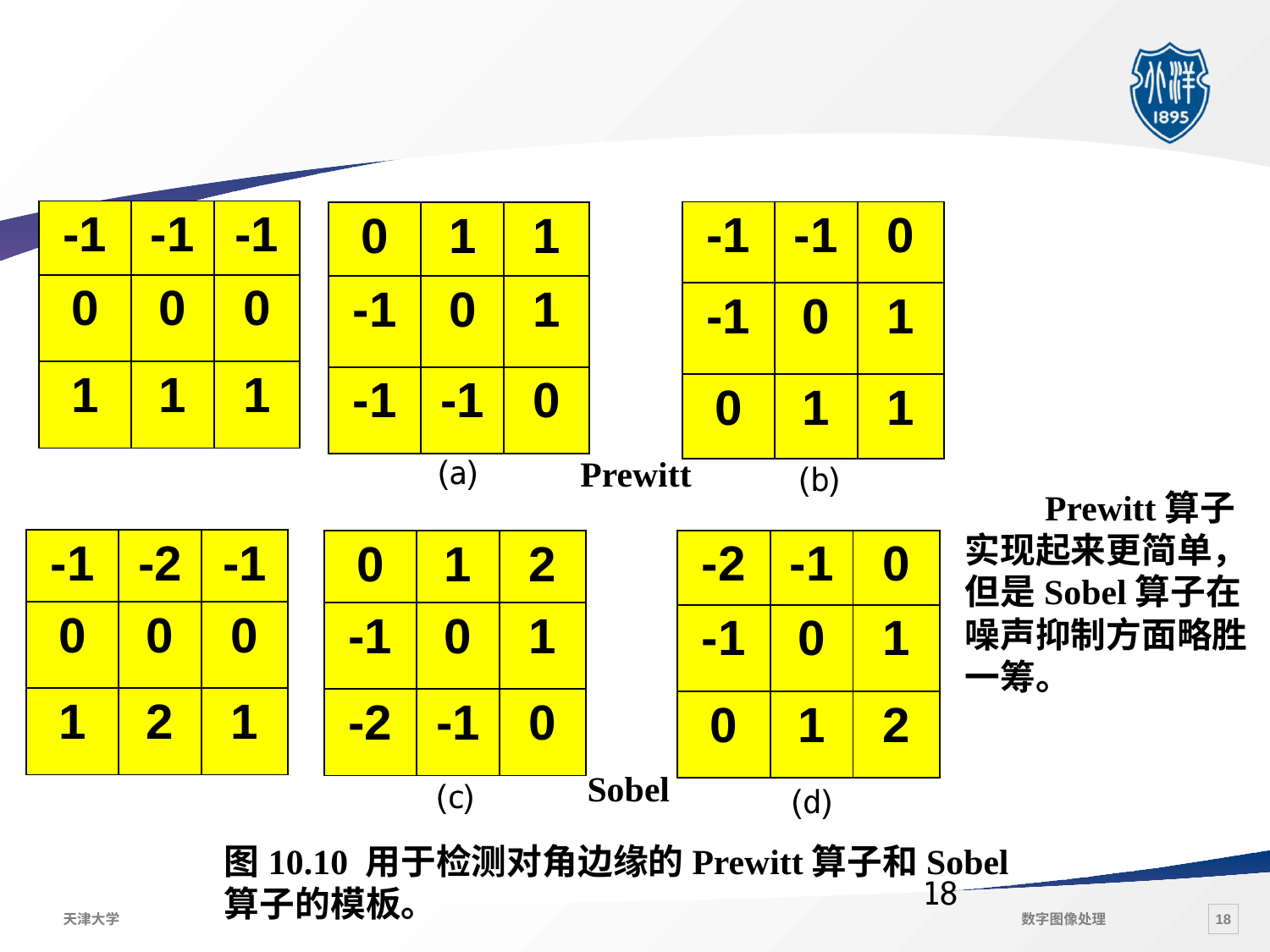

#
| -1 | -1 | -1 |
| --- | --- | --- |
| 0 | 0 | 0 |
| 1 | 1 | 1 |
| -1 | -1 | 0 |
| --- | --- | --- |
| -1 | 0 | 1 |
| 0 | 1 | 1 |
| 0 | 1 | 1 |
| --- | --- | --- |
| -1 | 0 | 1 |
| -1 | -1 | 0 |

Prewitt
(a)
(b)
         Prewitt算子实现起来更简单，但是Sobel算子在噪声抑制方面略胜一筹。
| -1 | -2 | -1 |
| --- | --- | --- |
| 0 | 0 | 0 |
| 1 | 2 | 1 |
| -2 | -1 | 0 |
| --- | --- | --- |
| -1 | 0 | 1 |
| 0 | 1 | 2 |
| 0 | 1 | 2 |
| --- | --- | --- |
| -1 | 0 | 1 |
| -2 | -1 | 0 |
Sobel
(c)
(d)
图10.10 用于检测对角边缘的Prewitt算子和Sobel算子的模板。
18